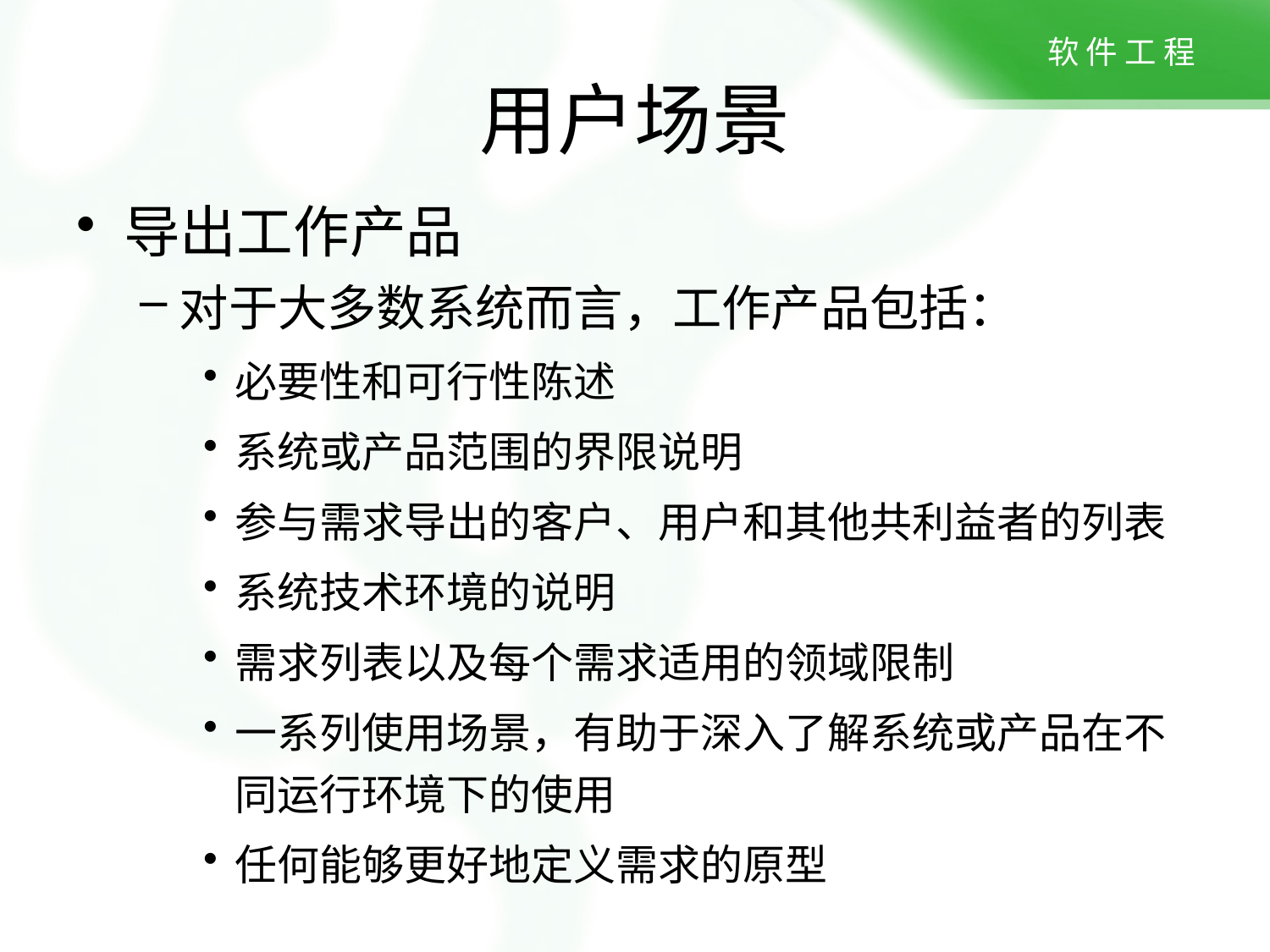

# 用户场景
导出工作产品
对于大多数系统而言，工作产品包括：
必要性和可行性陈述
系统或产品范围的界限说明
参与需求导出的客户、用户和其他共利益者的列表
系统技术环境的说明
需求列表以及每个需求适用的领域限制
一系列使用场景，有助于深入了解系统或产品在不同运行环境下的使用
任何能够更好地定义需求的原型